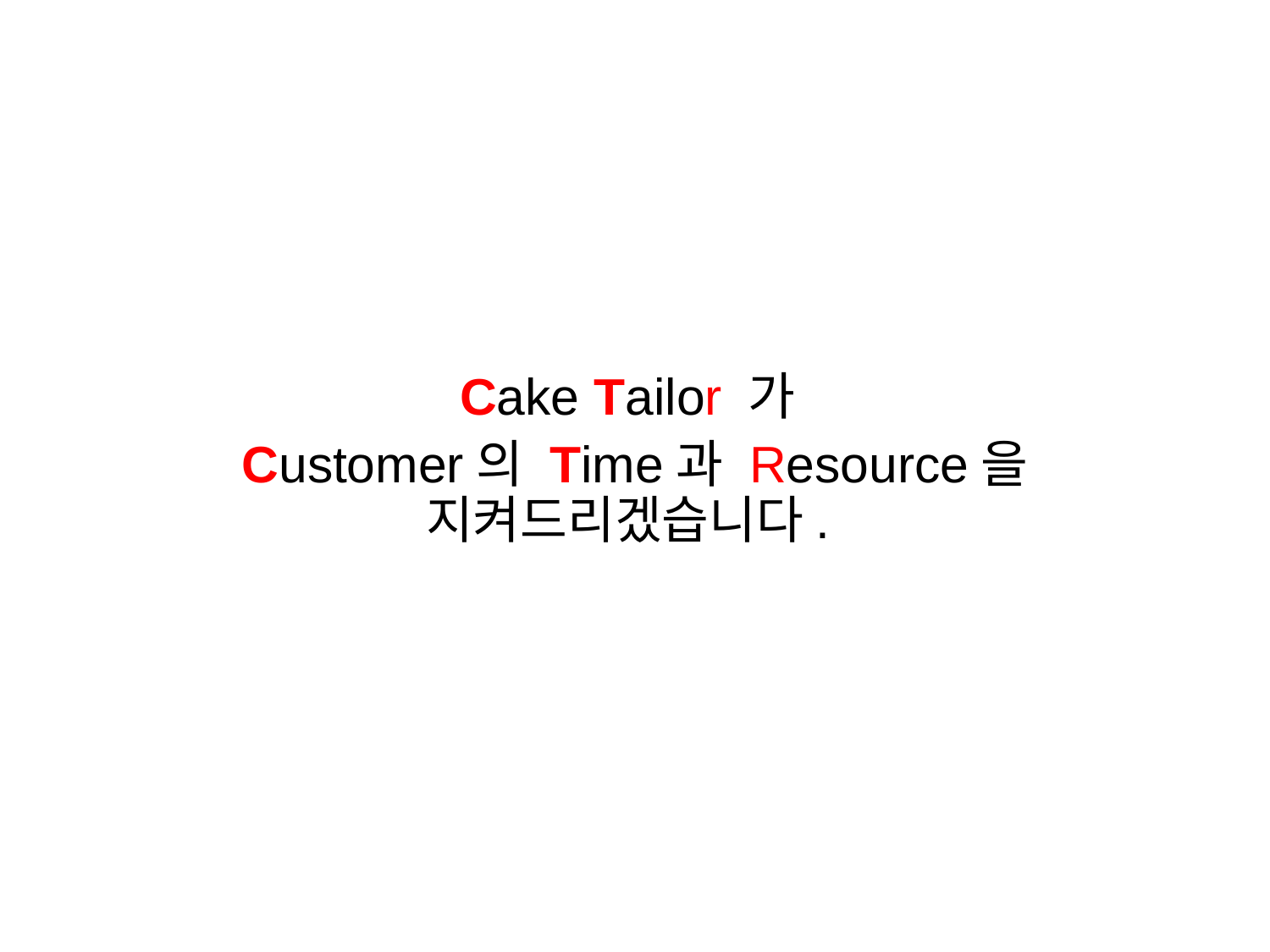

Cake Tailor 가
Customer의 Time과 Resource을 지켜드리겠습니다.